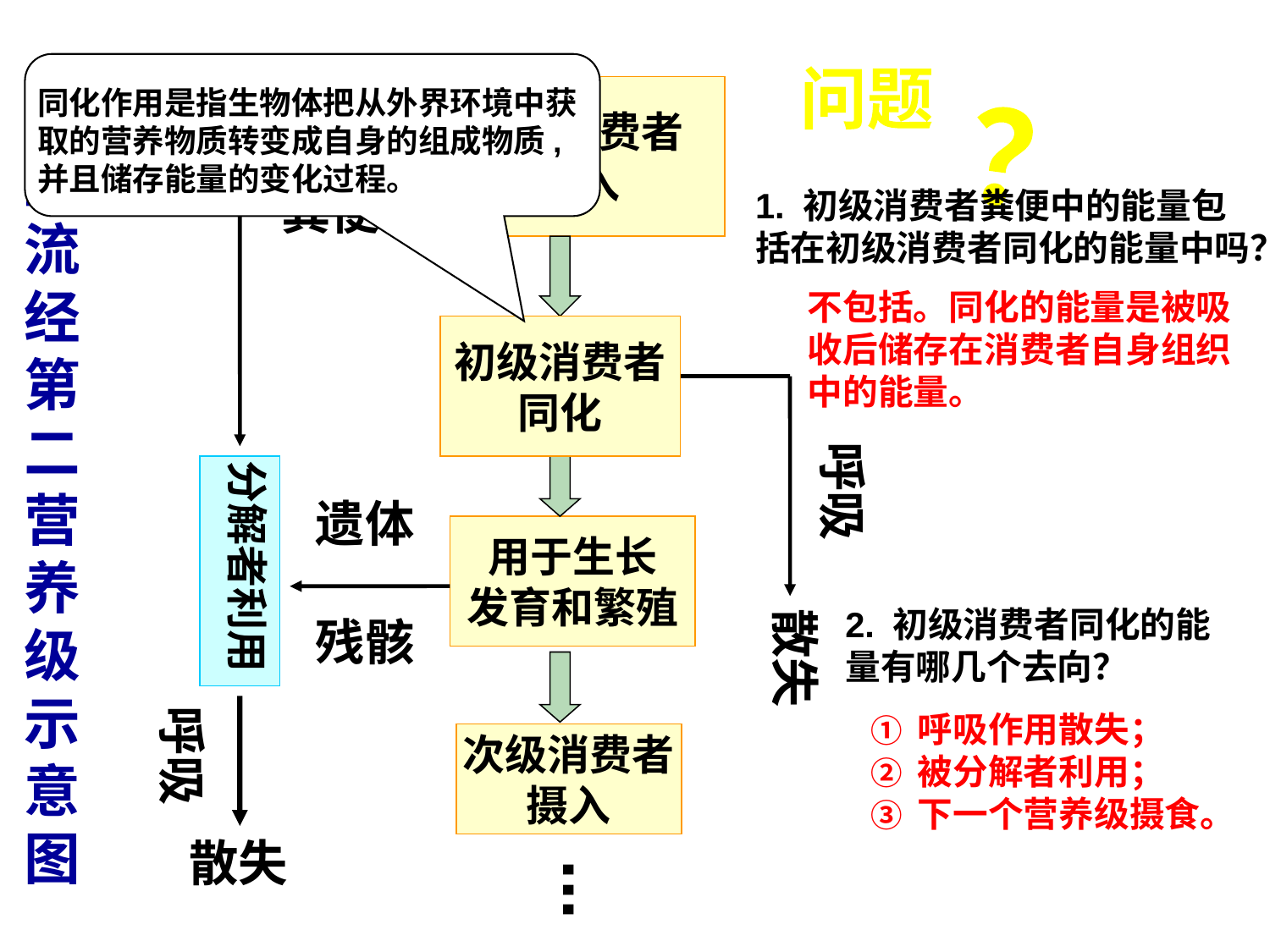

同化作用是指生物体把从外界环境中获取的营养物质转变成自身的组成物质,并且储存能量的变化过程。
问题
能量流经第二营养级示意图

初级消费者
摄入
？

粪便
1. 初级消费者粪便中的能量包括在初级消费者同化的能量中吗？

不包括。同化的能量是被吸收后储存在消费者自身组织中的能量。
初级消费者
同化

呼吸
分解者利用

遗体

残骸
用于生长
发育和繁殖

散失
2. 初级消费者同化的能量有哪几个去向？

呼吸

① 呼吸作用散失；
② 被分解者利用；
③ 下一个营养级摄食。
次级消费者
摄入
散失
...